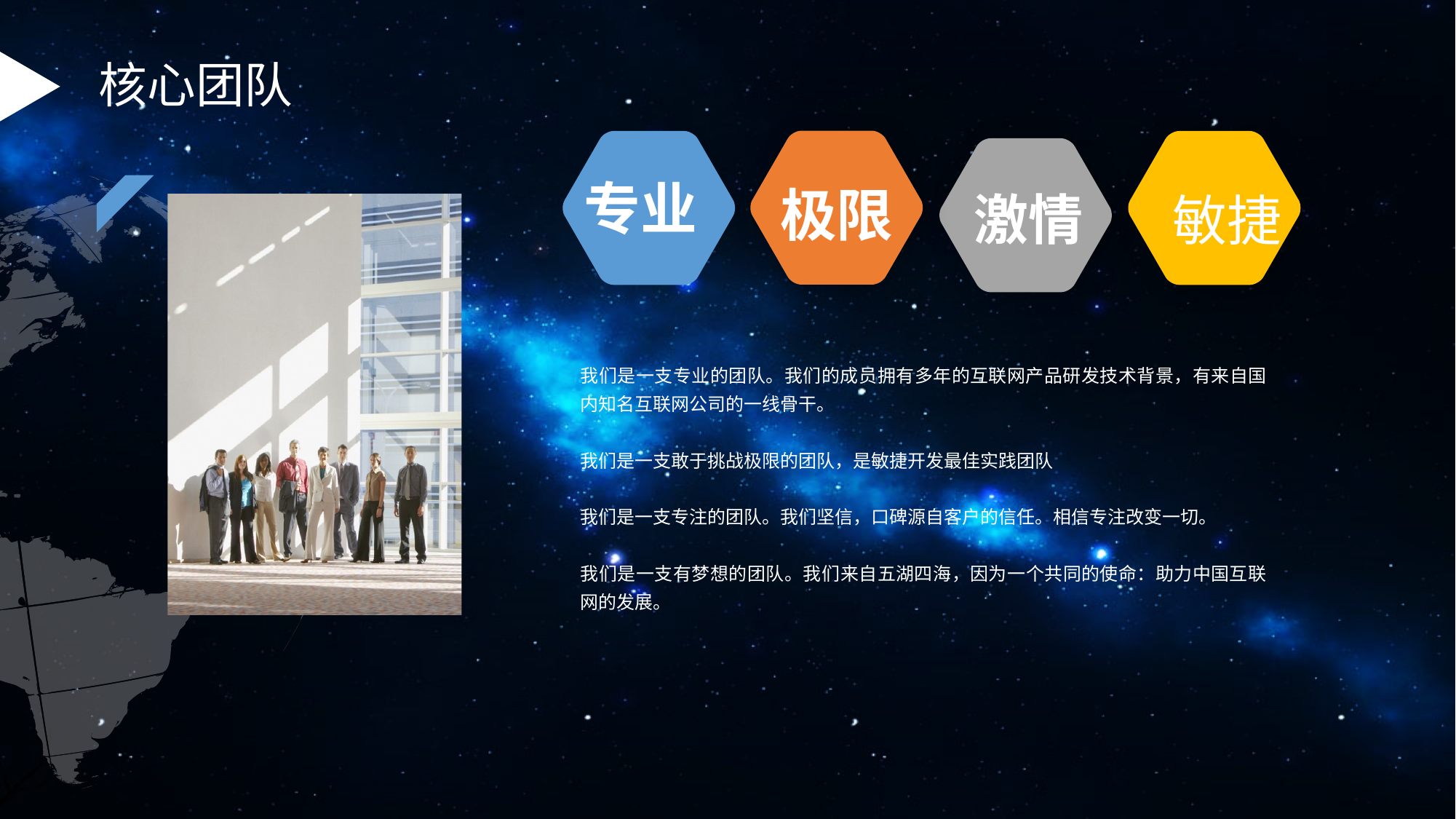

核心团队

专业

极限
激情
敏捷

我们是一支专业的团队。我们的成员拥有多年的互联网产品研发技术背景，有来自国内知名互联网公司的一线骨干。

我们是一支敢于挑战极限的团队，是敏捷开发最佳实践团队

我们是一支专注的团队。我们坚信，口碑源自客户的信任。相信专注改变一切。

我们是一支有梦想的团队。我们来自五湖四海，因为一个共同的使命：助力中国互联网的发展。
.